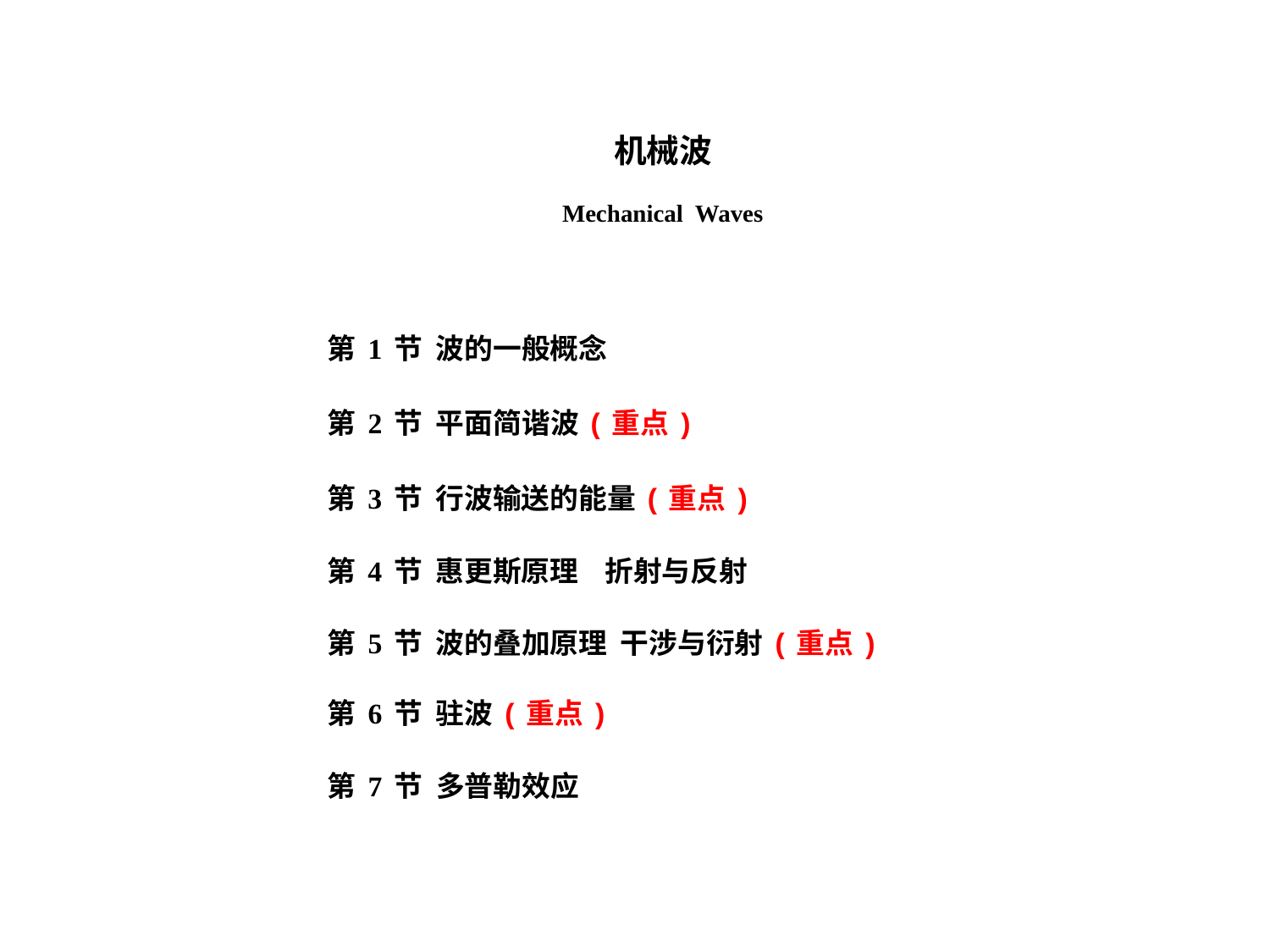

机械波
Mechanical  Waves
第1节  波的一般概念
第2节  平面简谐波(重点)
第3节  行波输送的能量(重点)
第4节  惠更斯原理    折射与反射
第5节  波的叠加原理  干涉与衍射(重点)

第6节  驻波(重点)
第7节  多普勒效应